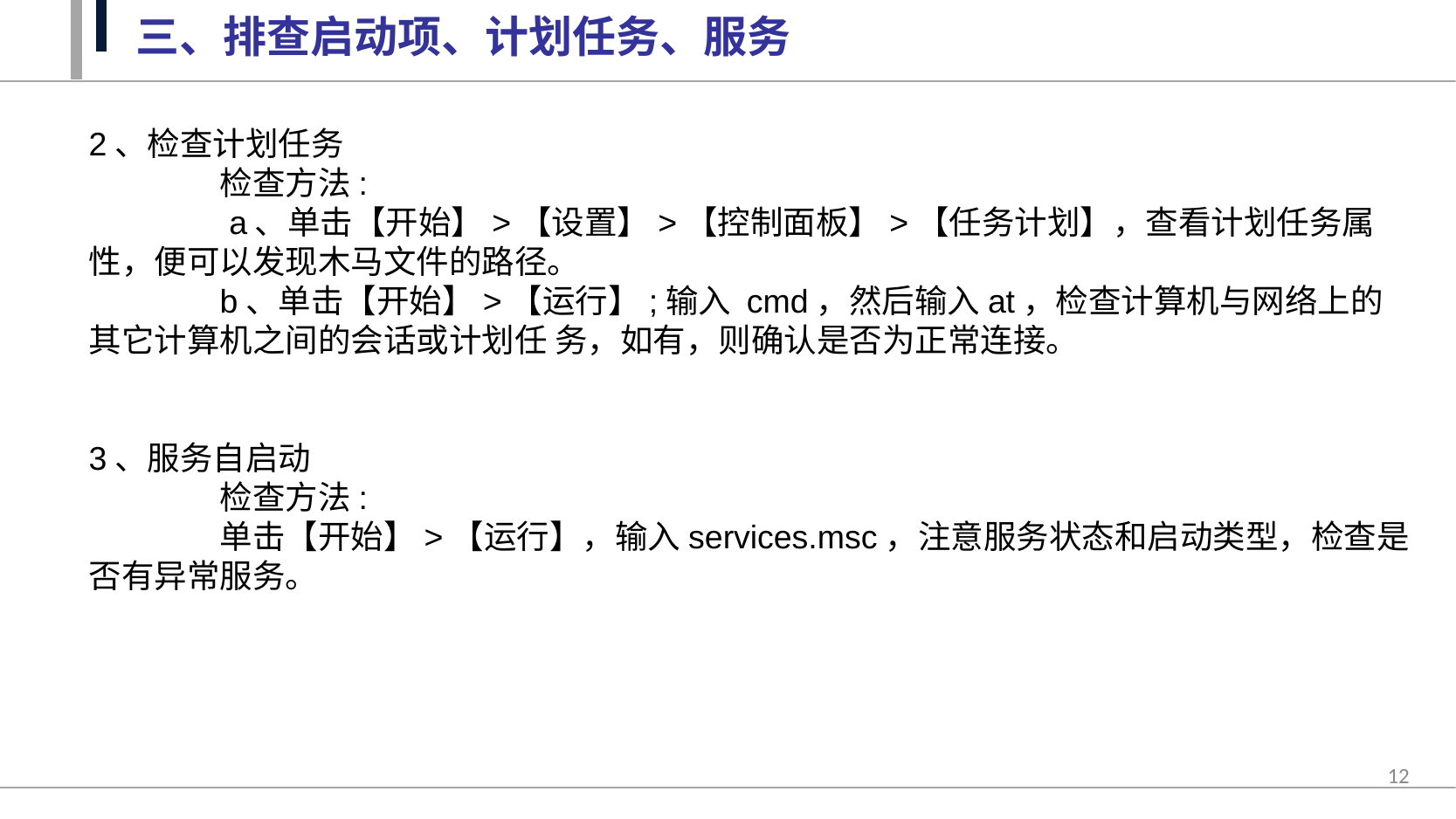

三、排查启动项、计划任务、服务
2、检查计划任务
	检查方法:
	 a、单击【开始】>【设置】>【控制面板】>【任务计划】，查看计划任务属性，便可以发现木马文件的路径。
	b、单击【开始】>【运行】;输入 cmd，然后输入at，检查计算机与网络上的其它计算机之间的会话或计划任 务，如有，则确认是否为正常连接。

3、服务自启动
	检查方法:
	单击【开始】>【运行】，输入services.msc，注意服务状态和启动类型，检查是否有异常服务。

12